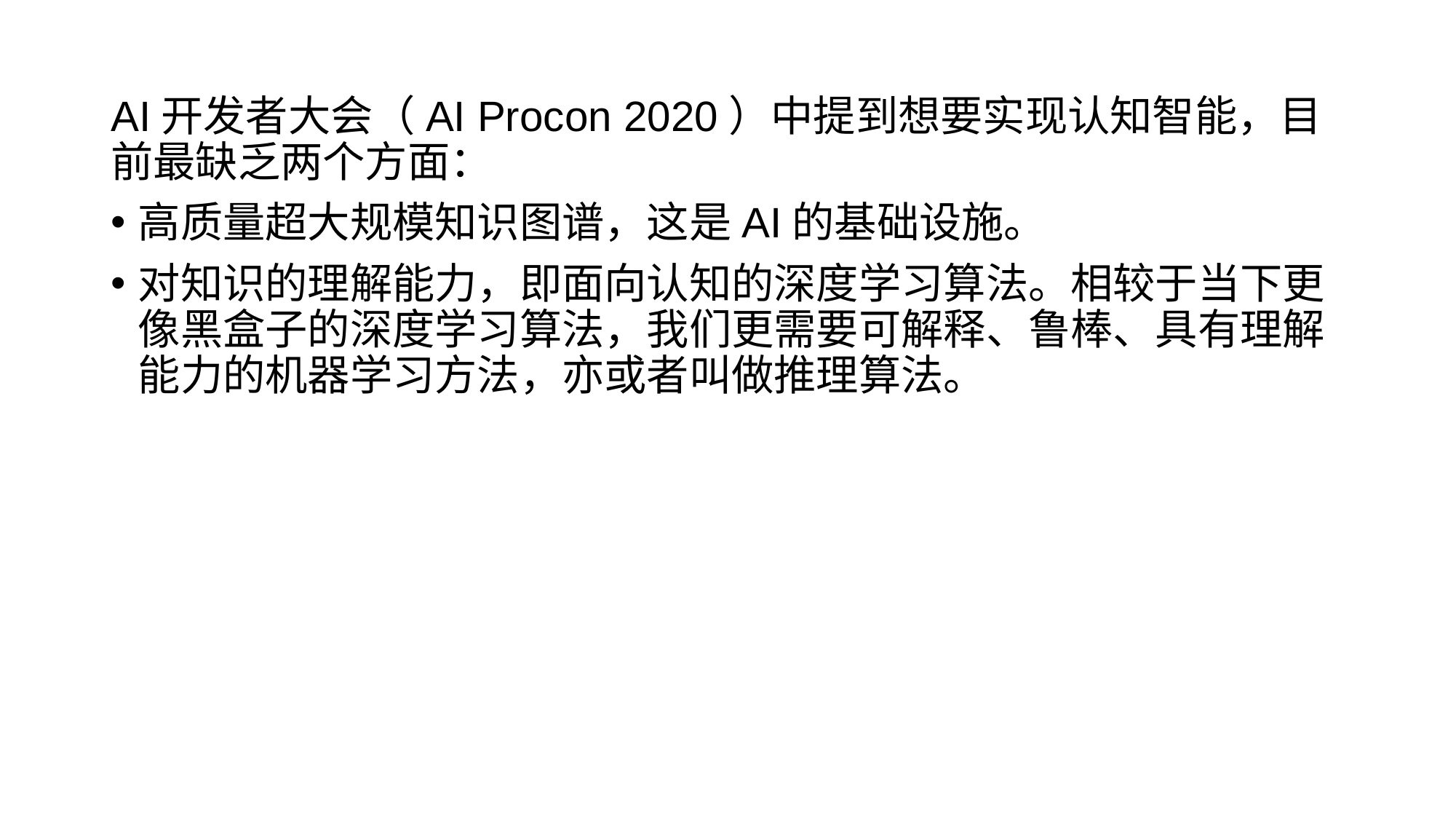

AI开发者大会（AI Procon 2020）中提到想要实现认知智能，目前最缺乏两个方面：
高质量超大规模知识图谱，这是AI的基础设施。
对知识的理解能力，即面向认知的深度学习算法。相较于当下更像黑盒子的深度学习算法，我们更需要可解释、鲁棒、具有理解能力的机器学习方法，亦或者叫做推理算法。